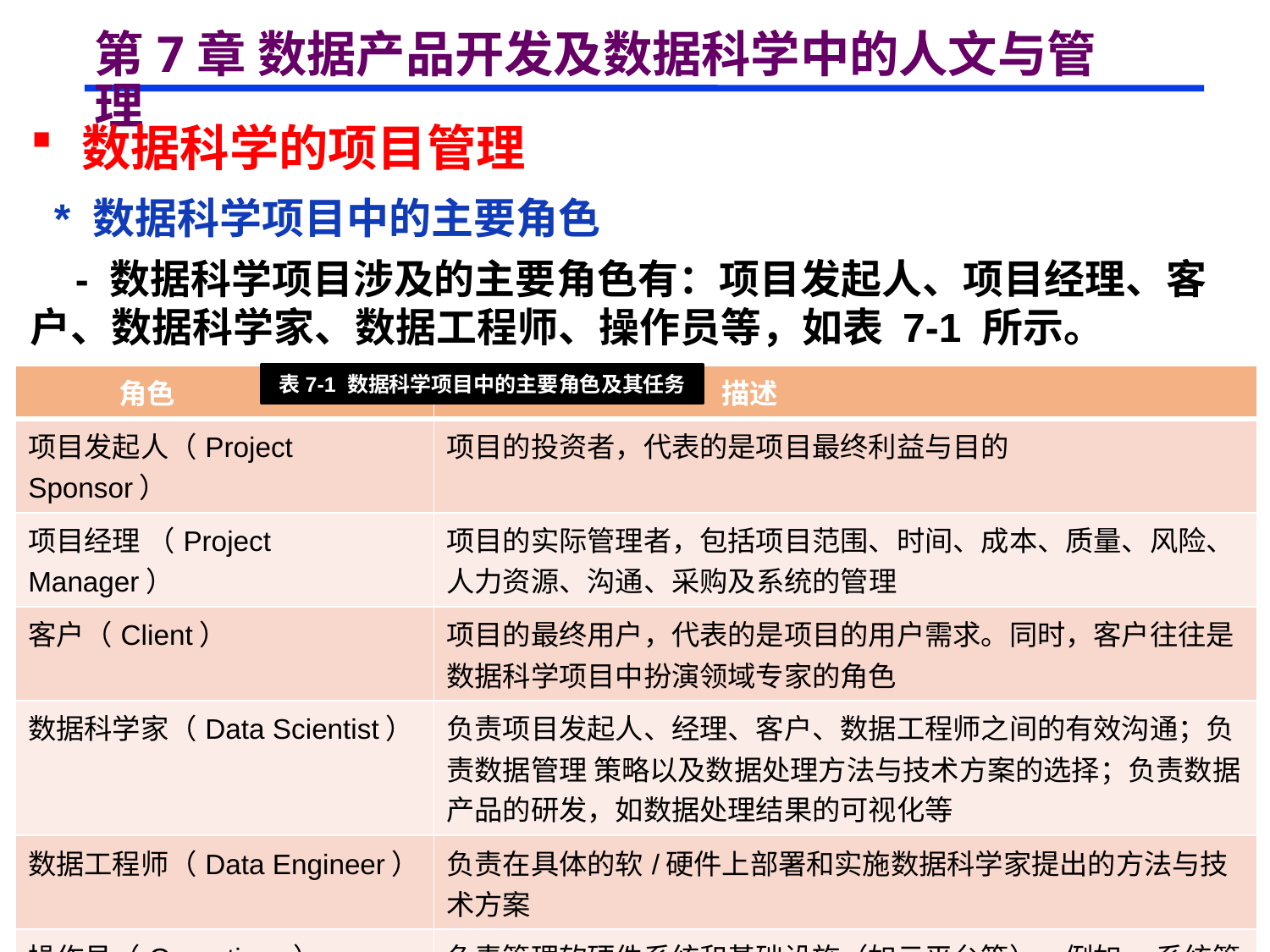

# 第7章 数据产品开发及数据科学中的人文与管理
 数据科学的项目管理
  * 数据科学项目中的主要角色
    - 数据科学项目涉及的主要角色有：项目发起人、项目经理、客户、数据科学家、数据工程师、操作员等，如表 7-1 所示。
表7-1 数据科学项目中的主要角色及其任务
| 角色 | 描述 |
| --- | --- |
| 项目发起人（Project Sponsor） | 项目的投资者，代表的是项目最终利益与目的 |
| 项目经理 （Project Manager） | 项目的实际管理者，包括项目范围、时间、成本、质量、风险、人力资源、沟通、采购及系统的管理 |
| 客户（Client） | 项目的最终用户，代表的是项目的用户需求。同时，客户往往是数据科学项目中扮演领域专家的角色 |
| 数据科学家（Data Scientist） | 负责项目发起人、经理、客户、数据工程师之间的有效沟通；负责数据管理 策略以及数据处理方法与技术方案的选择；负责数据产品的研发，如数据处理结果的可视化等 |
| 数据工程师（Data Engineer） | 负责在具体的软/硬件上部署和实施数据科学家提出的方法与技术方案 |
| 操作员（Operations） | 负责管理软硬件系统和基础设施（如云平台等）。例如 ，系统管理员、硬件维护人员等 |